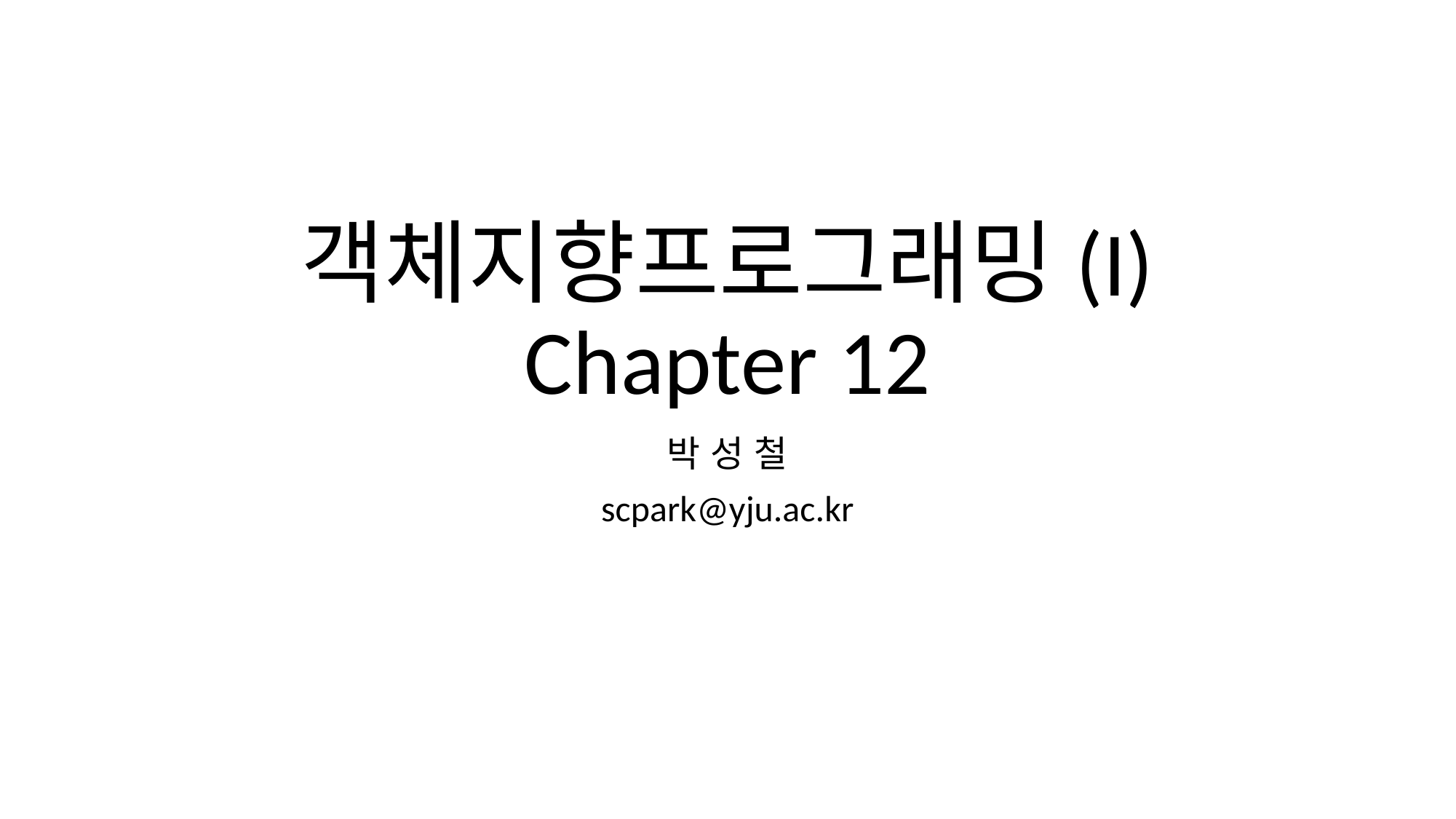

# 객체지향프로그래밍(I) Chapter 12
박 성 철
scpark@yju.ac.kr